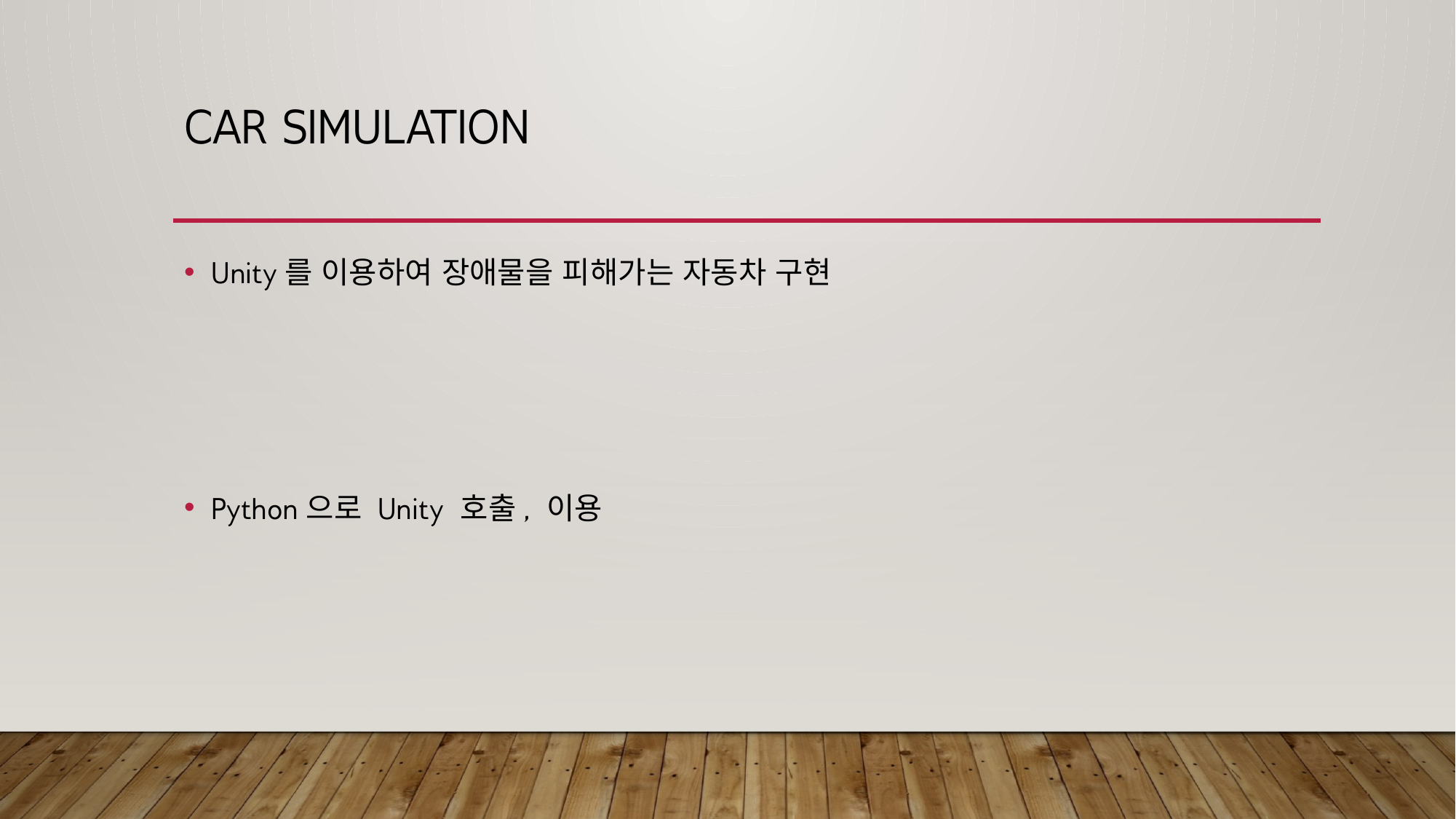

# Car Simulation
Unity를 이용하여 장애물을 피해가는 자동차 구현

Python으로 Unity 호출, 이용